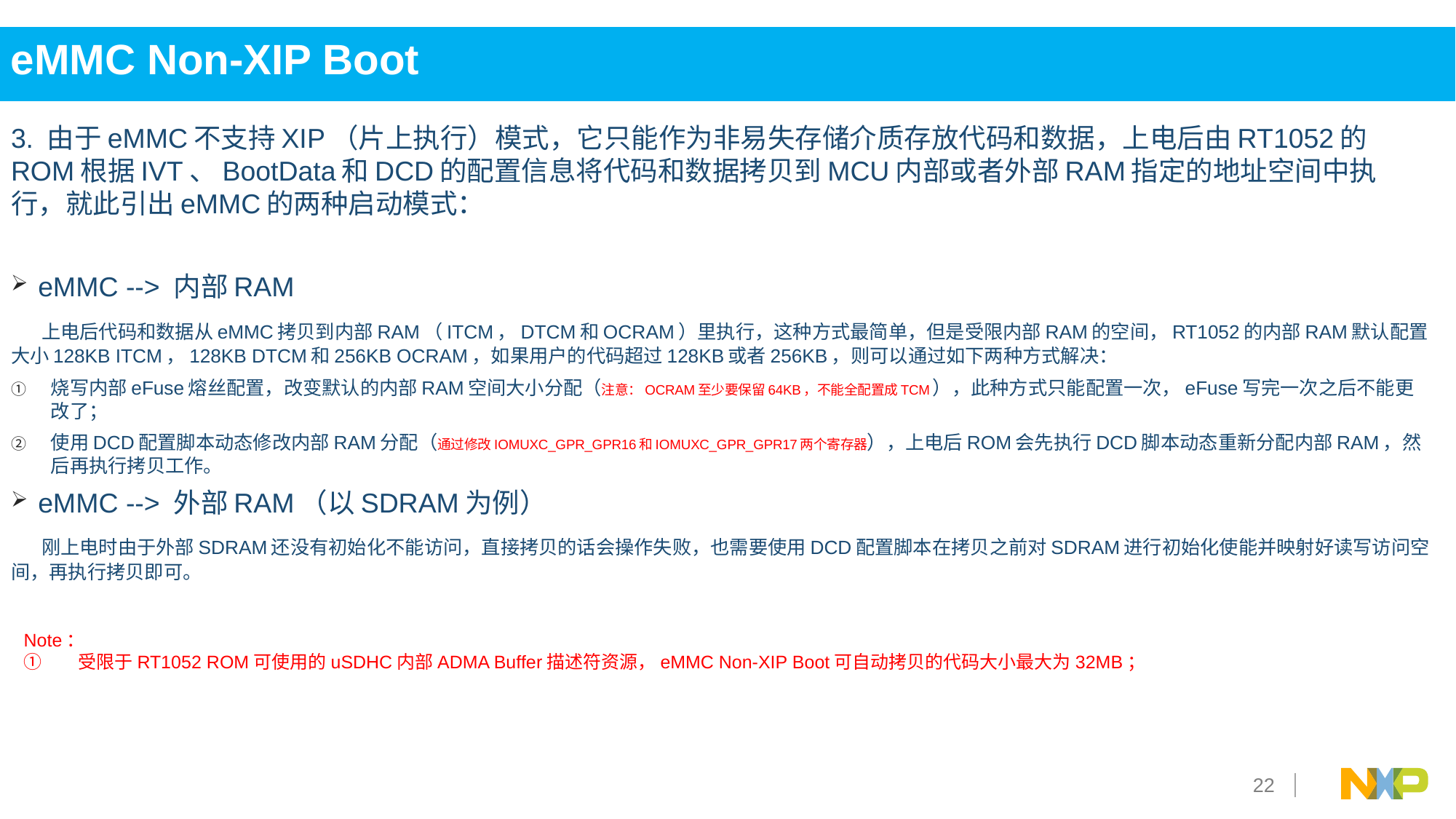

eMMC Non-XIP Boot
3. 由于eMMC不支持XIP（片上执行）模式，它只能作为非易失存储介质存放代码和数据，上电后由RT1052的ROM根据IVT、BootData和DCD的配置信息将代码和数据拷贝到MCU内部或者外部RAM指定的地址空间中执行，就此引出eMMC的两种启动模式：

eMMC --> 内部RAM
    上电后代码和数据从eMMC拷贝到内部RAM（ITCM，DTCM和OCRAM）里执行，这种方式最简单，但是受限内部RAM的空间，RT1052的内部RAM默认配置大小128KB ITCM，128KB DTCM和256KB OCRAM，如果用户的代码超过128KB或者256KB，则可以通过如下两种方式解决：
烧写内部eFuse熔丝配置，改变默认的内部RAM空间大小分配（注意：OCRAM至少要保留64KB，不能全配置成TCM），此种方式只能配置一次，eFuse写完一次之后不能更改了；
使用DCD配置脚本动态修改内部RAM分配（通过修改IOMUXC_GPR_GPR16和IOMUXC_GPR_GPR17两个寄存器），上电后ROM会先执行DCD脚本动态重新分配内部RAM，然后再执行拷贝工作。
eMMC --> 外部RAM（以SDRAM为例）
    刚上电时由于外部SDRAM还没有初始化不能访问，直接拷贝的话会操作失败，也需要使用DCD配置脚本在拷贝之前对SDRAM进行初始化使能并映射好读写访问空间，再执行拷贝即可。
Note：
受限于RT1052 ROM可使用的uSDHC内部ADMA Buffer描述符资源，eMMC Non-XIP Boot可自动拷贝的代码大小最大为32MB；